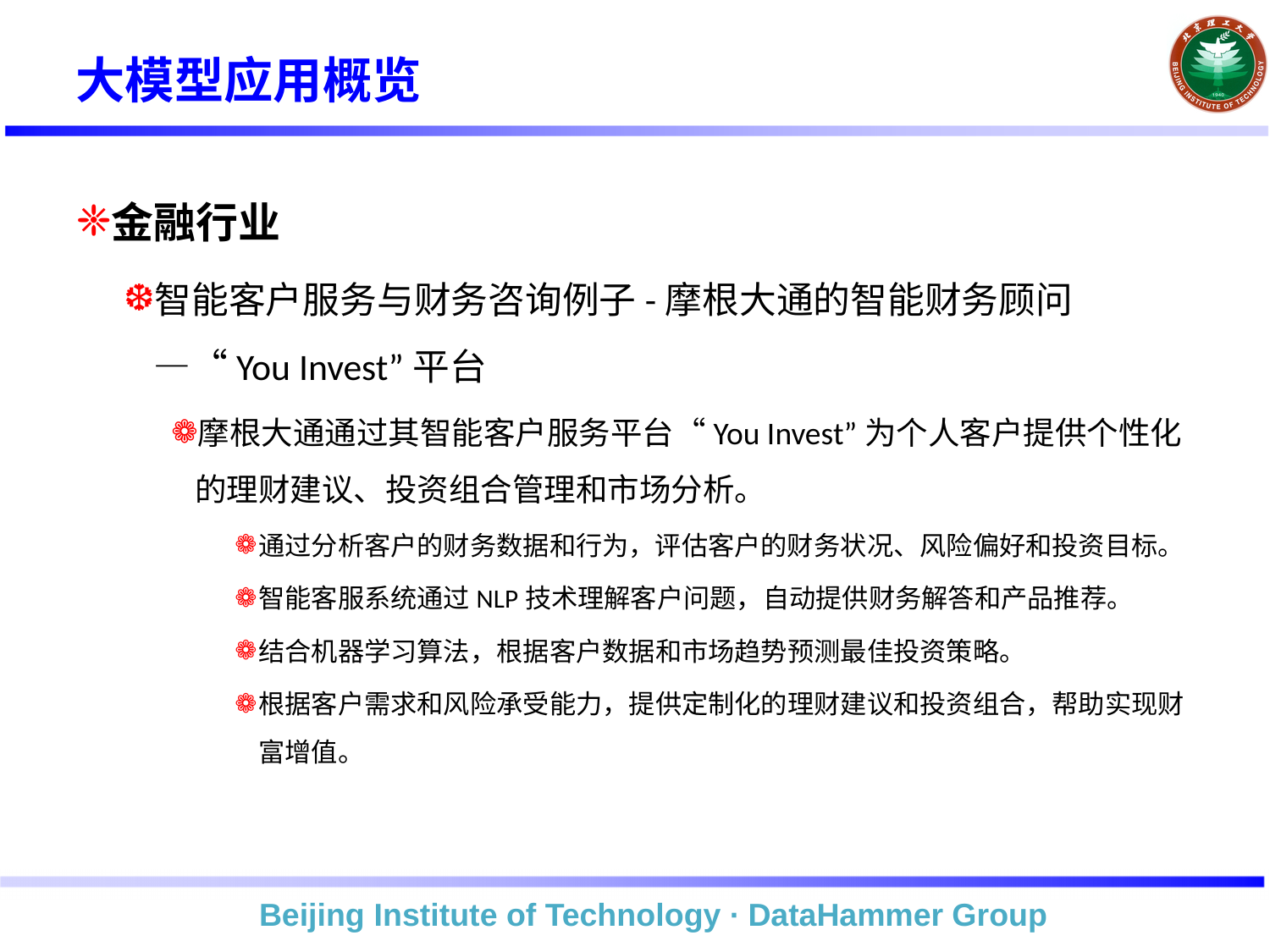

# 大模型应用概览
金融行业
智能客户服务与财务咨询例子-摩根大通的智能财务顾问—“You Invest”平台
摩根大通通过其智能客户服务平台“You Invest”为个人客户提供个性化的理财建议、投资组合管理和市场分析。
通过分析客户的财务数据和行为，评估客户的财务状况、风险偏好和投资目标。
智能客服系统通过NLP技术理解客户问题，自动提供财务解答和产品推荐。
结合机器学习算法，根据客户数据和市场趋势预测最佳投资策略。
根据客户需求和风险承受能力，提供定制化的理财建议和投资组合，帮助实现财富增值。